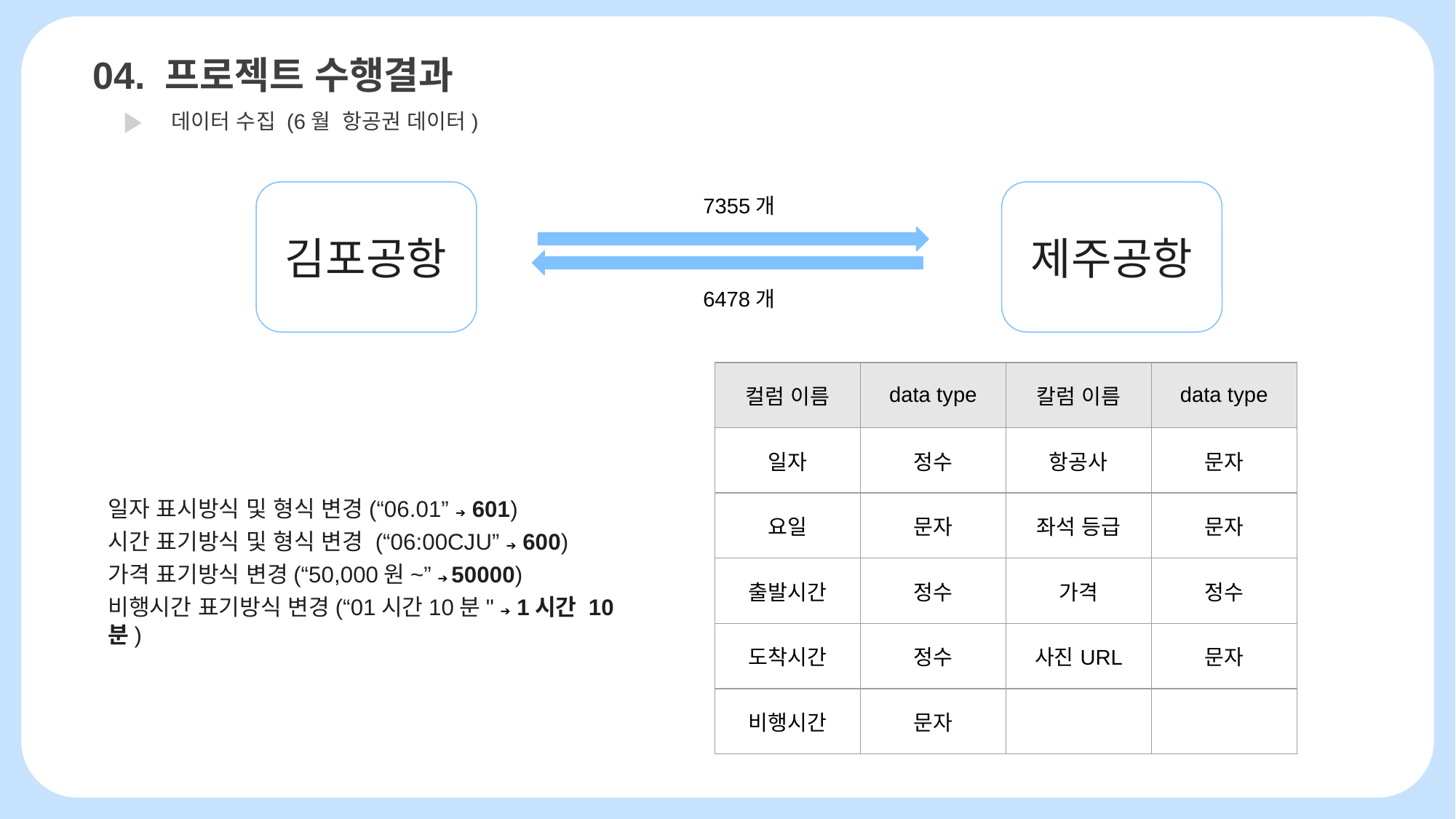

04. 프로젝트 수행결과
▶
데이터 수집 (6월  항공권 데이터)
김포공항
7355개
제주공항

6478개
| 컬럼 이름 | data type | 칼럼 이름 | data type |
| --- | --- | --- | --- |
| 일자 | 정수 | 항공사 | 문자 |
| 요일 | 문자 | 좌석 등급 | 문자 |
| 출발시간 | 정수 | 가격 | 정수 |
| 도착시간 | 정수 | 사진URL | 문자 |
| 비행시간 | 문자 |  |  |
일자 표시방식 및 형식 변경(“06.01” ➔ 601)
시간 표기방식 및 형식 변경 (“06:00CJU” ➔ 600)
가격 표기방식 변경(“50,000원~” ➔ 50000)
비행시간 표기방식 변경(“01시간10분" ➔ 1시간 10분)